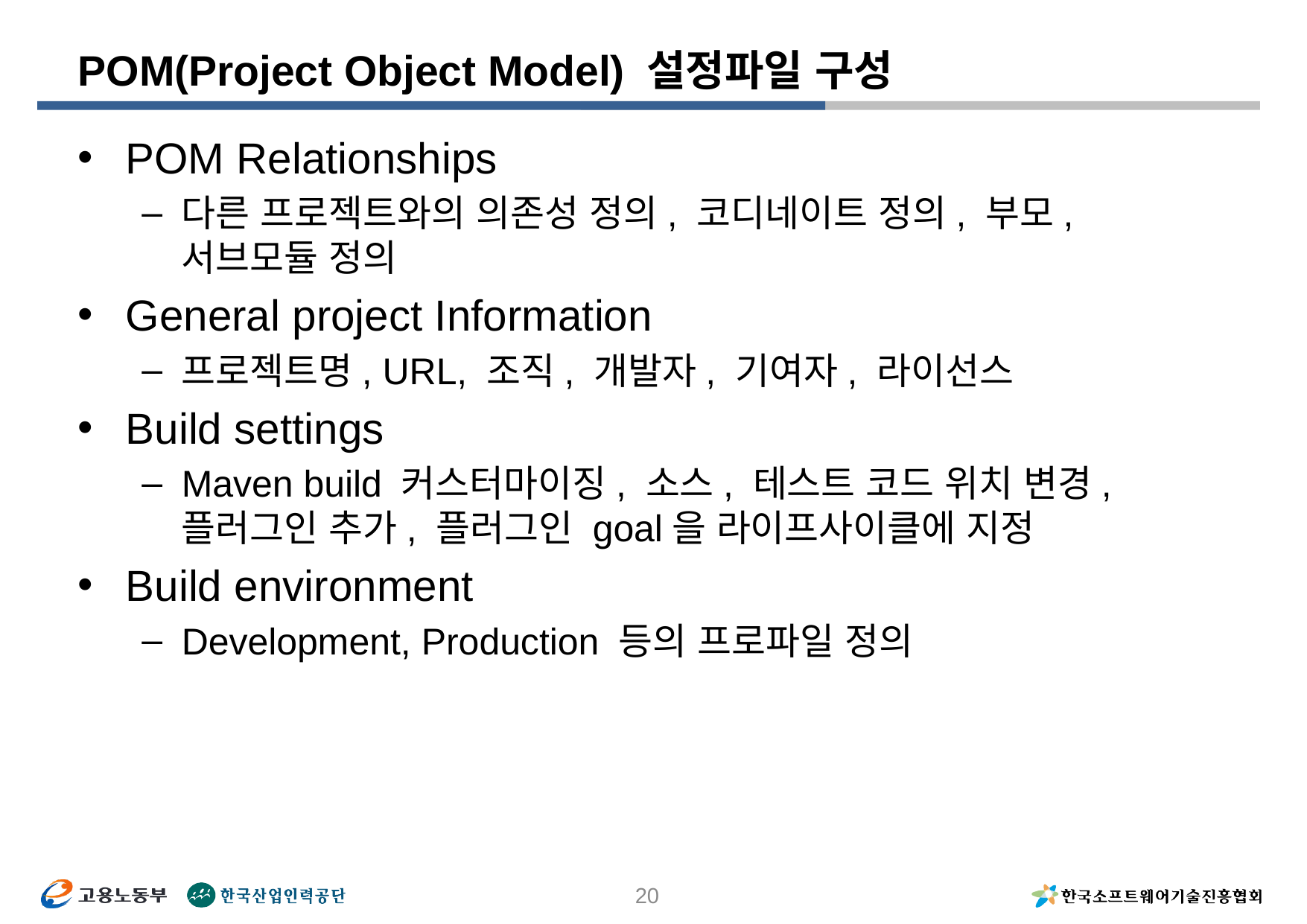

# POM(Project Object Model) 설정파일 구성
POM Relationships
다른 프로젝트와의 의존성 정의, 코디네이트 정의, 부모, 서브모듈 정의
General project Information
프로젝트명, URL, 조직, 개발자, 기여자, 라이선스
Build settings
Maven build 커스터마이징, 소스, 테스트 코드 위치 변경, 플러그인 추가, 플러그인 goal을 라이프사이클에 지정
Build environment
Development, Production 등의 프로파일 정의
20